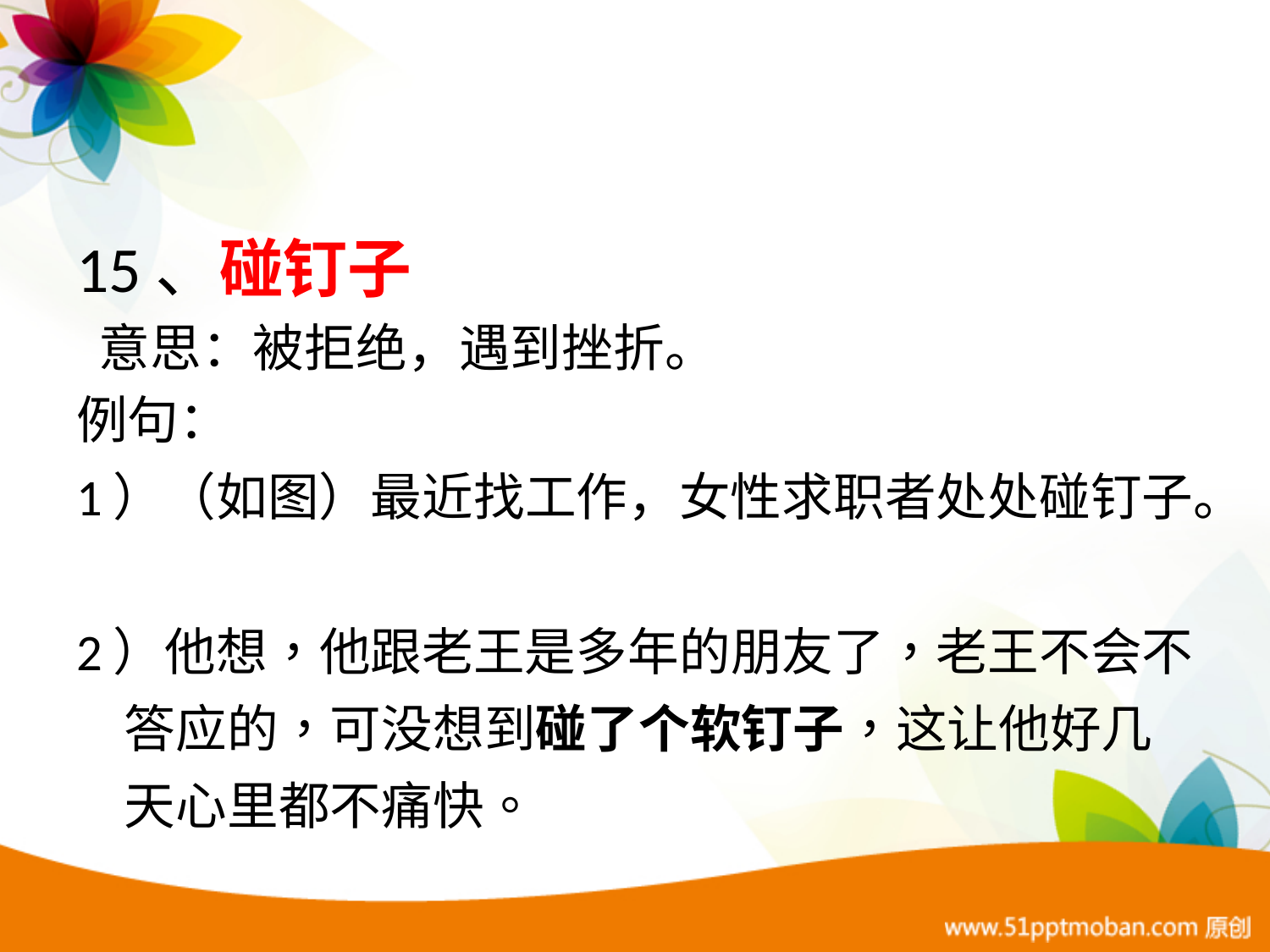

15、碰钉子
 意思：被拒绝，遇到挫折。
例句：
1）（如图）最近找工作，女性求职者处处碰钉子。

2）他想，他跟老王是多年的朋友了，老王不会不答应的，可没想到碰了个软钉子，这让他好几天心里都不痛快。